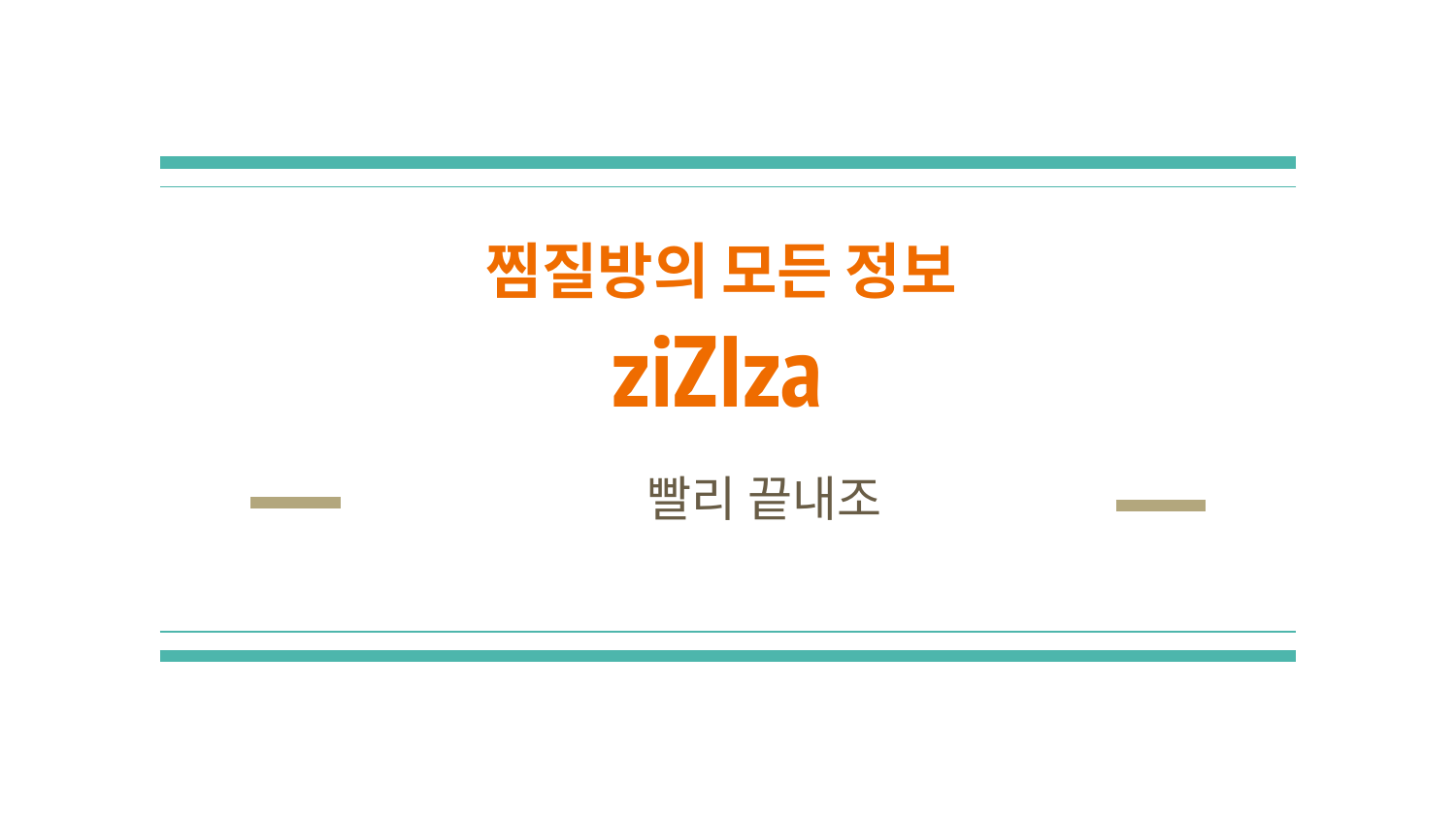

# 찜질방의 모든 정보
ziZIza
빨리 끝내조